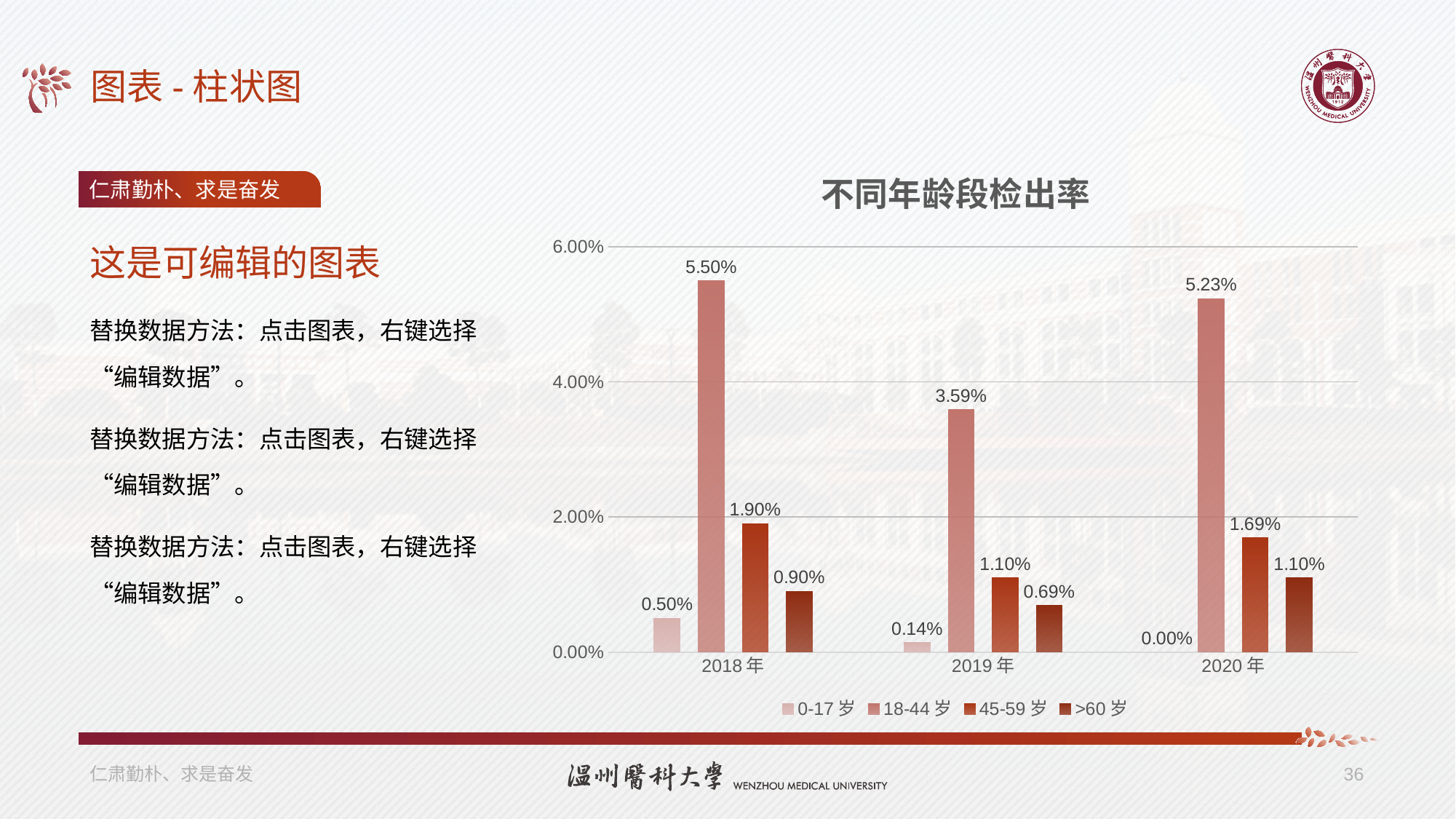

# 图表-柱状图

### Chart: 不同年龄段检出率

| Category | 0-17岁 | 18-44岁 | 45-59岁 | >60岁 |
|---|---|---|---|---|
| 2018年 | 0.005 | 0.055 | 0.019 | 0.009 |
| 2019年 | 0.0014 | 0.0359 | 0.011 | 0.0069 |
| 2020年 | 0.0 | 0.0523 | 0.0169 | 0.011 |
仁肃勤朴、求是奋发
这是可编辑的图表
替换数据方法：点击图表，右键选择“编辑数据”。
替换数据方法：点击图表，右键选择“编辑数据”。
替换数据方法：点击图表，右键选择“编辑数据”。

仁肃勤朴、求是奋发
36